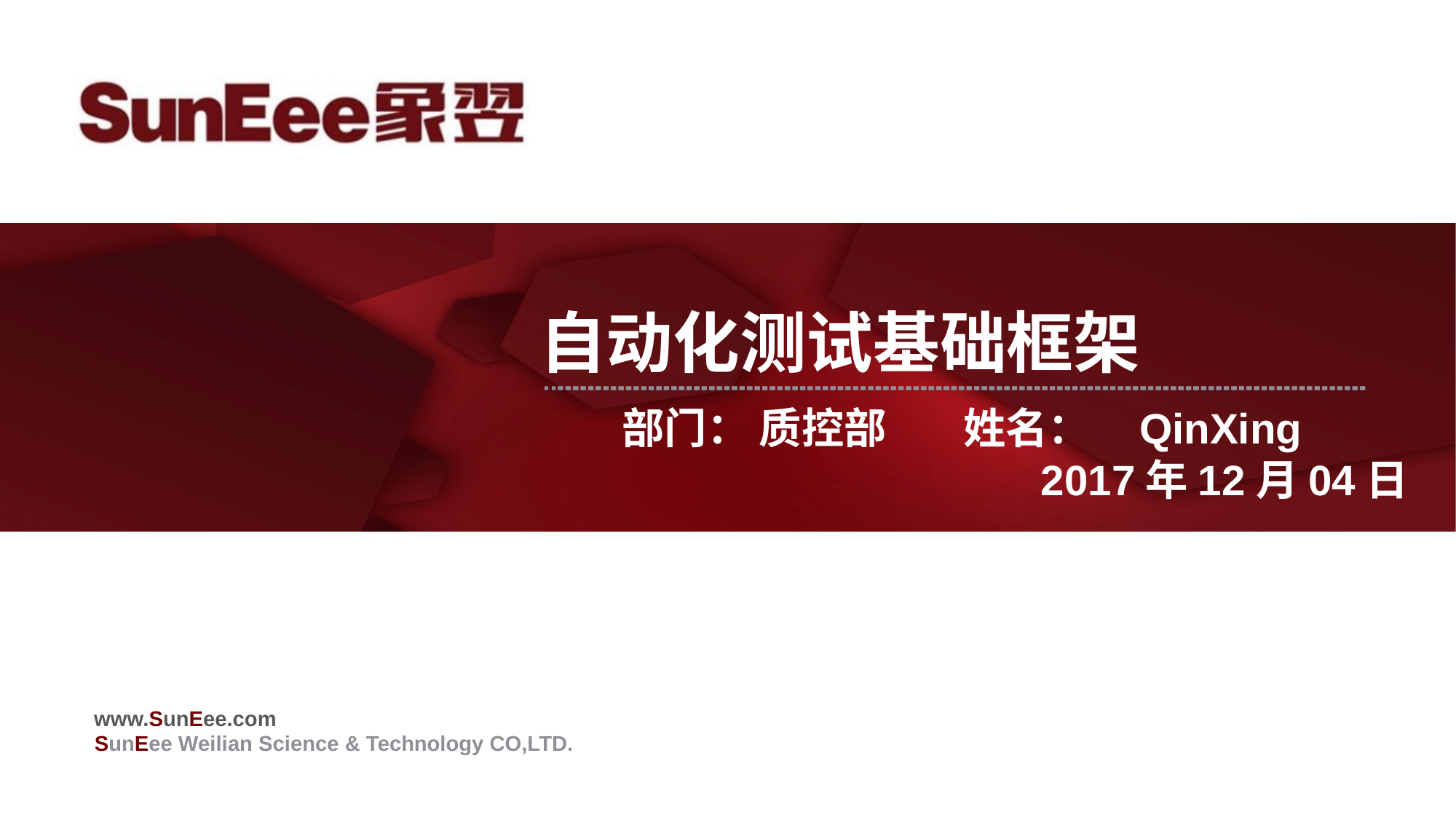

# 自动化测试基础框架
部门： 质控部        姓名：    QinXing
2017年12月04日